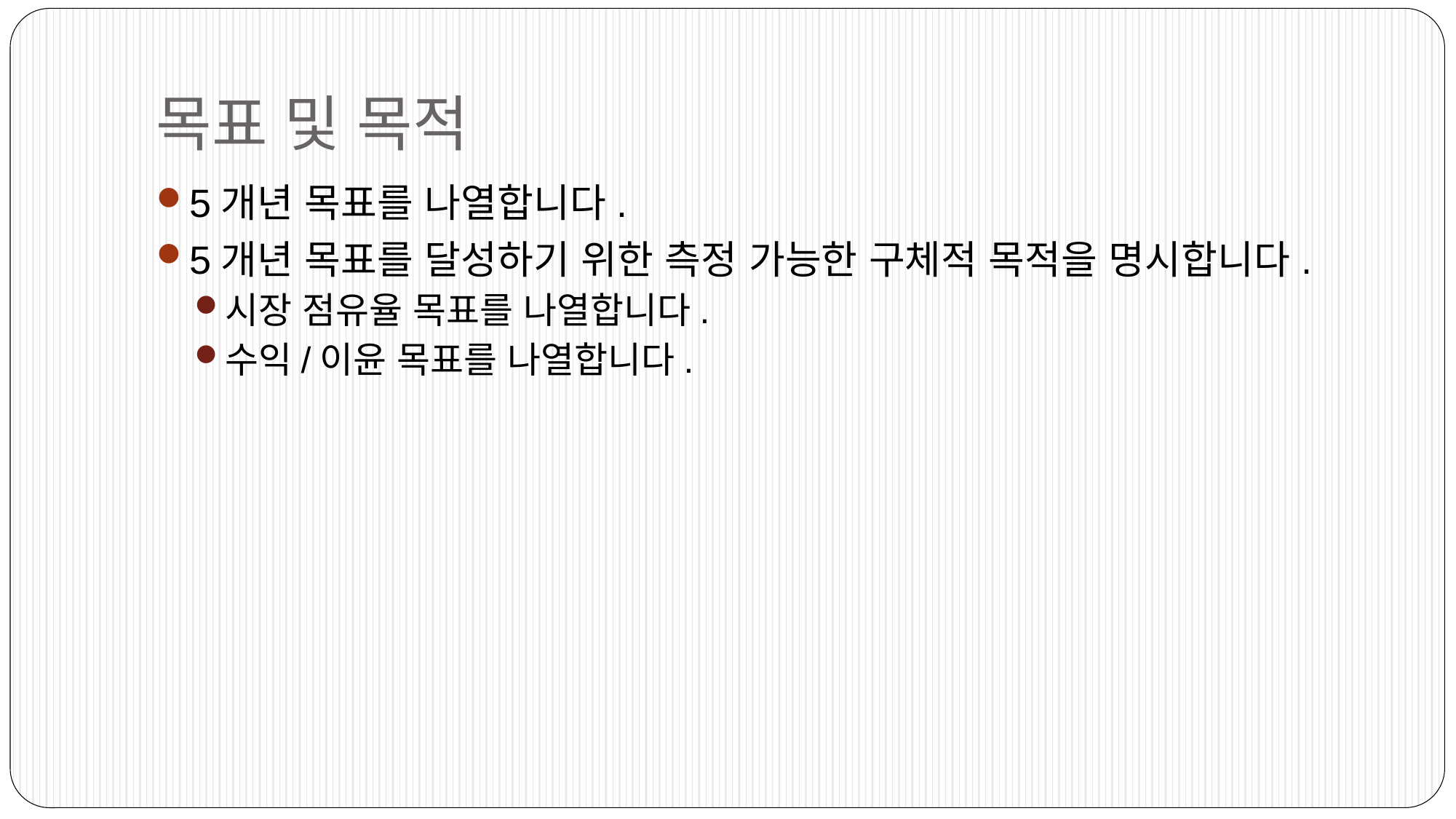

# 목표 및 목적
5개년 목표를 나열합니다.
5개년 목표를 달성하기 위한 측정 가능한 구체적 목적을 명시합니다.
시장 점유율 목표를 나열합니다.
수익/이윤 목표를 나열합니다.